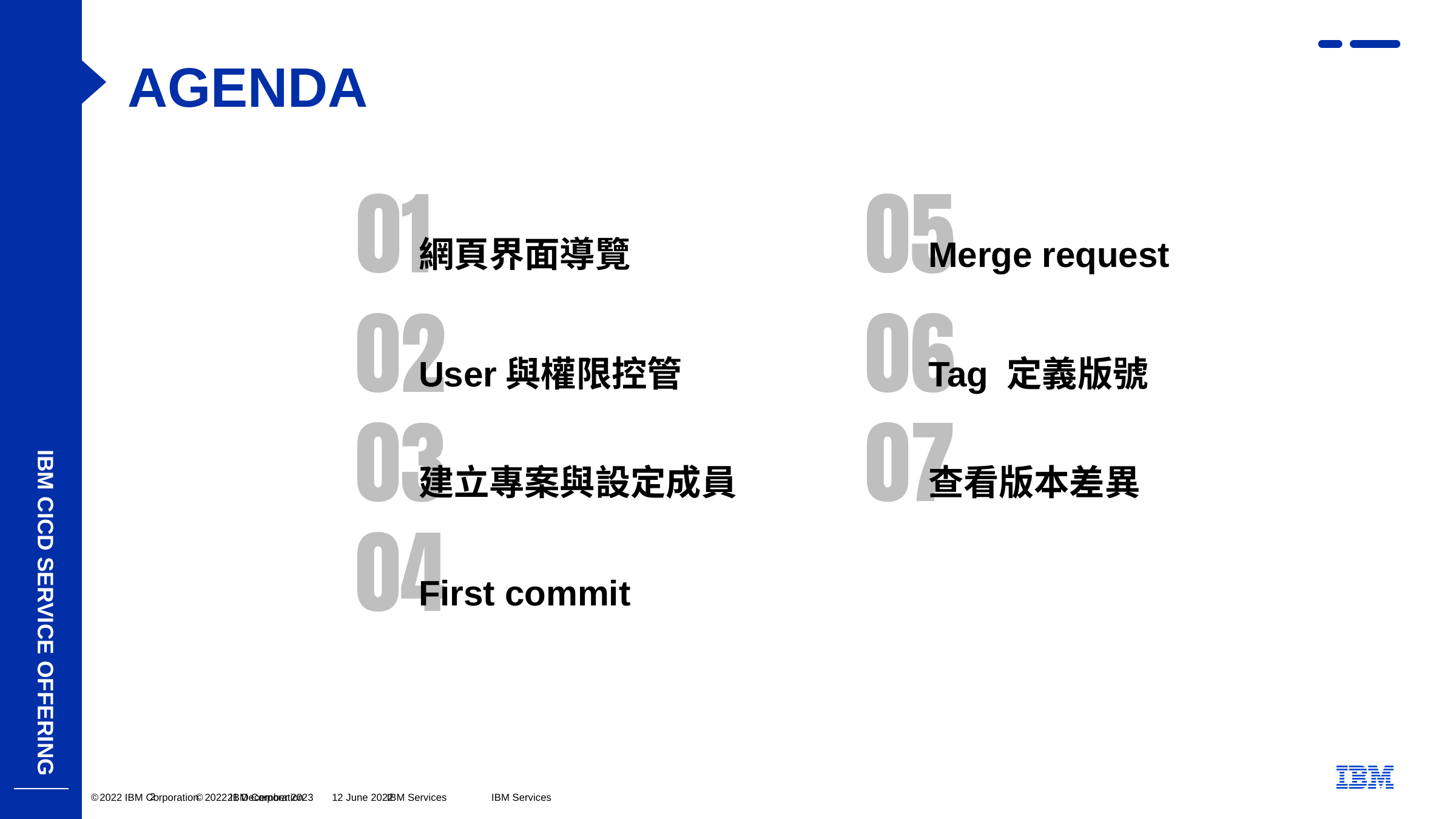

AGENDA
01
網頁界面導覽
05
Merge request
02
User與權限控管
06
Tag 定義版號
03
建立專案與設定成員
07
查看版本差異
04
First commit